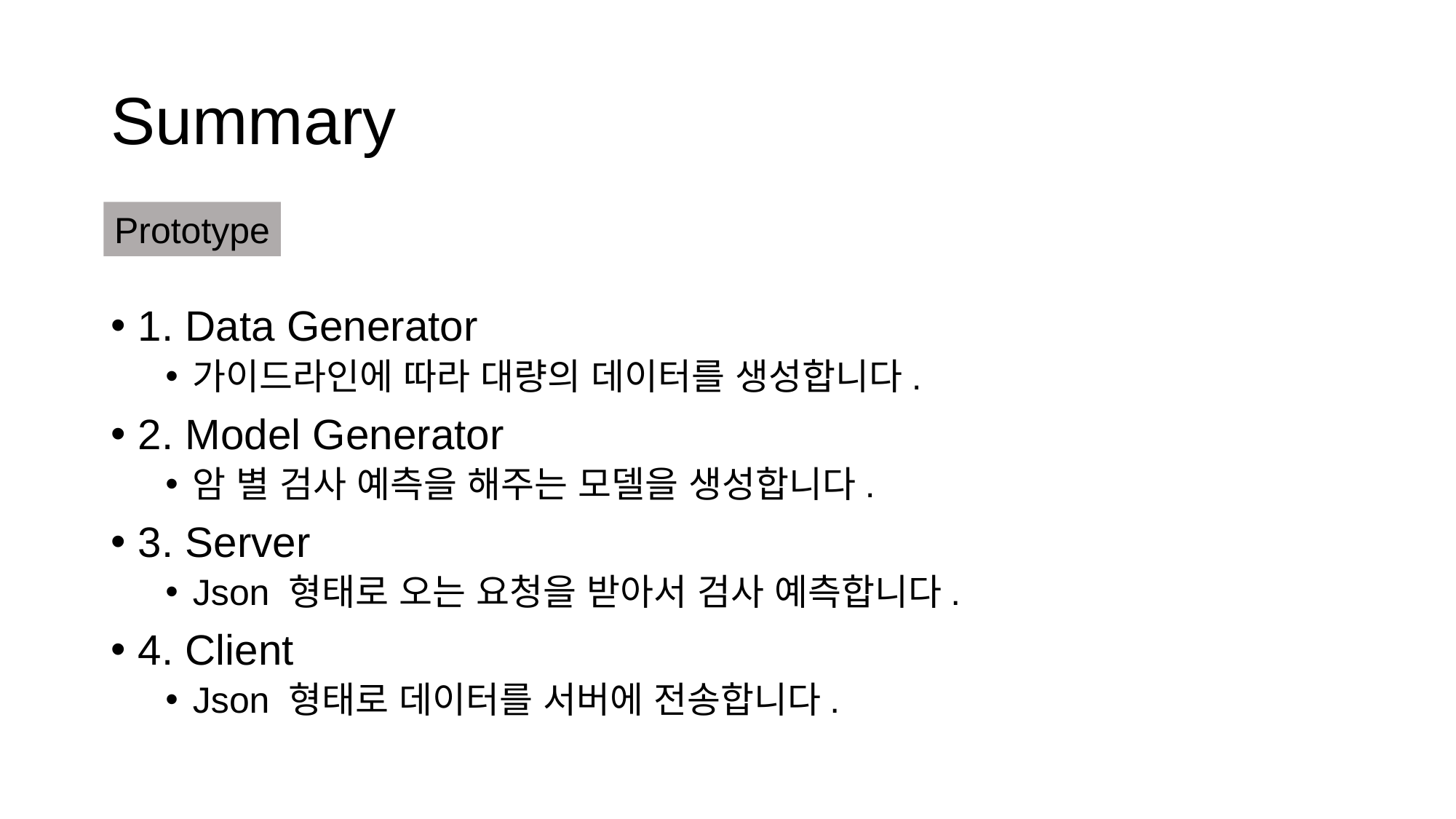

# Summary
Prototype
1. Data Generator
가이드라인에 따라 대량의 데이터를 생성합니다.
2. Model Generator
암 별 검사 예측을 해주는 모델을 생성합니다.
3. Server
Json 형태로 오는 요청을 받아서 검사 예측합니다.
4. Client
Json 형태로 데이터를 서버에 전송합니다.